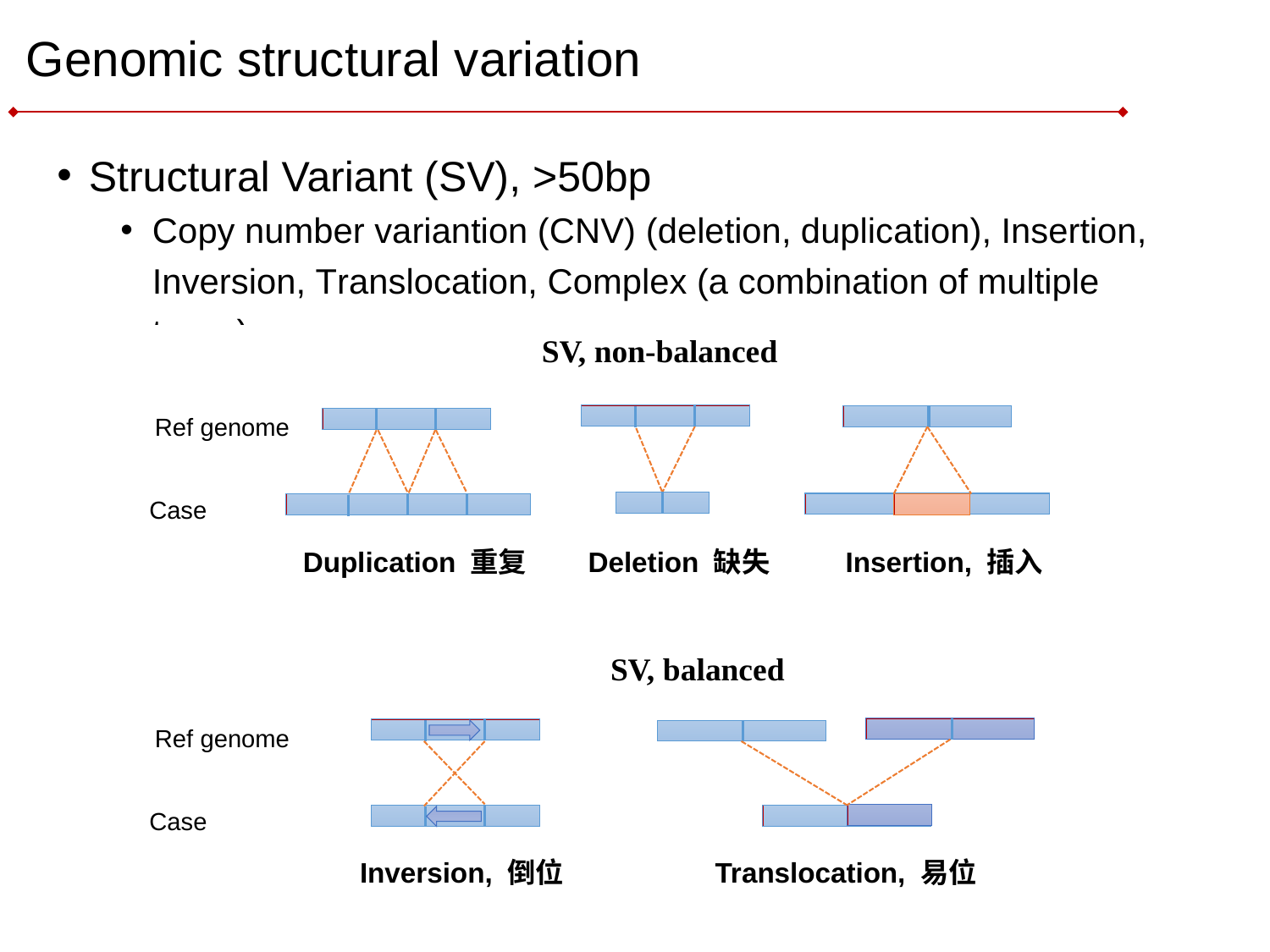

# Genomic structural variation
Structural Variant (SV), >50bp
Copy number variantion (CNV) (deletion, duplication), Insertion, Inversion, Translocation, Complex (a combination of multiple types)

SV, non-balanced

Ref genome

Case

Duplication 重复
Insertion, 插入
Deletion 缺失
SV, balanced
Ref genome

Case

Inversion, 倒位
Translocation, 易位